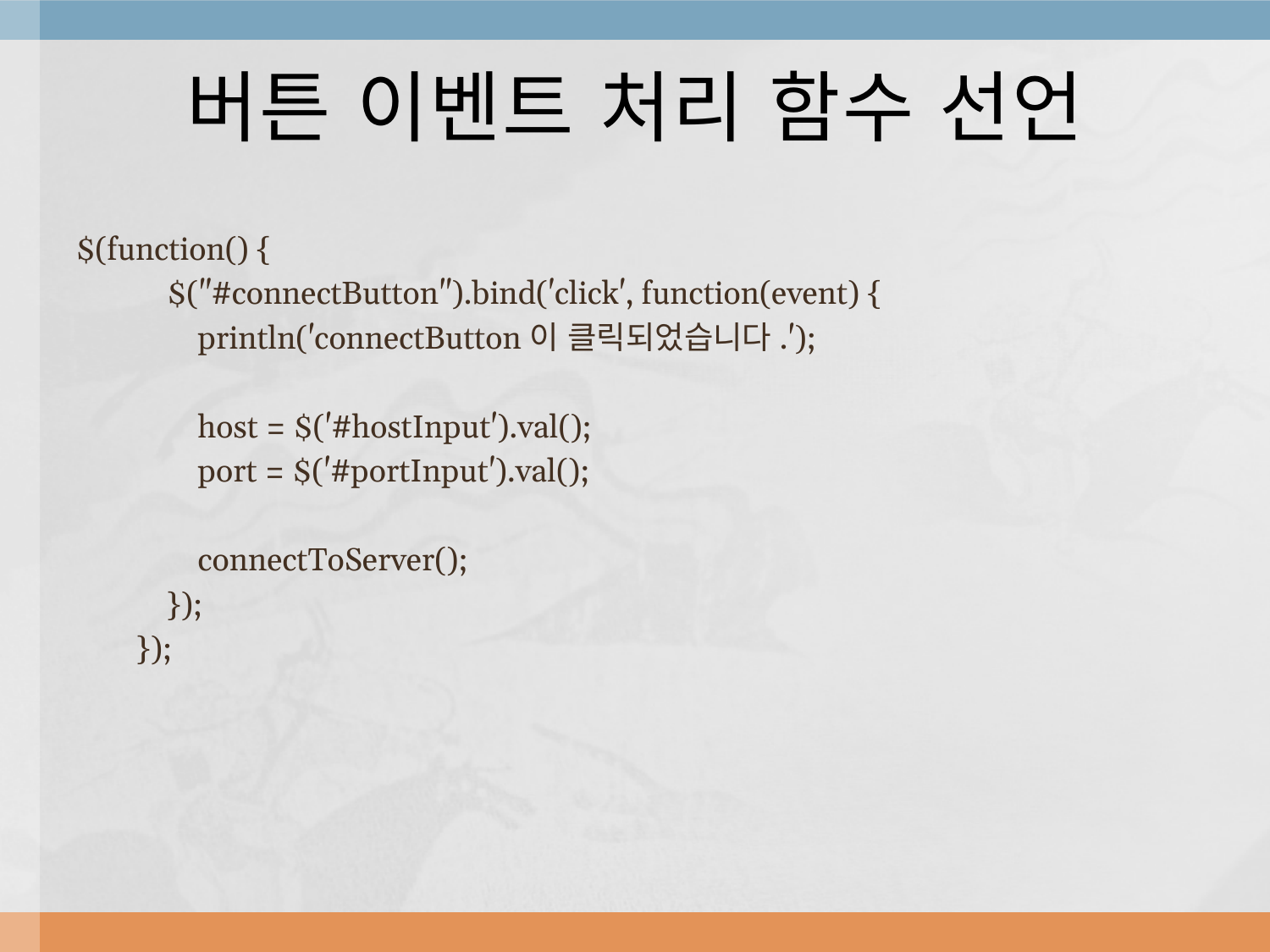

# 버튼 이벤트 처리 함수 선언
$(function() {
            $("#connectButton").bind('click', function(event) {
                println('connectButton이 클릭되었습니다.');

                host = $('#hostInput').val();
                port = $('#portInput').val();

                connectToServer();
            });
        });